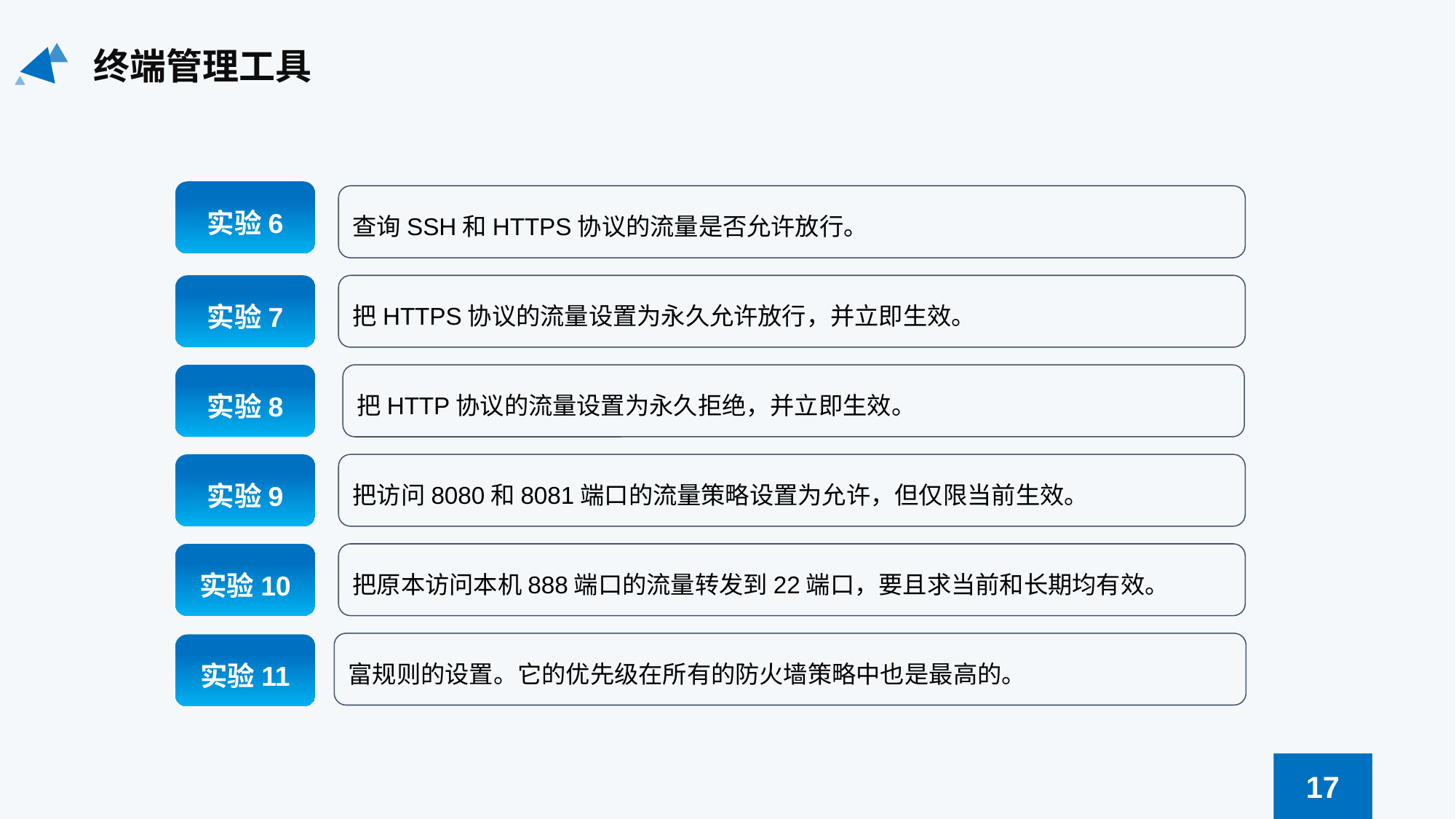

终端管理工具

实验6
查询SSH和HTTPS协议的流量是否允许放行。
实验7
把HTTPS协议的流量设置为永久允许放行，并立即生效。
实验8
把HTTP协议的流量设置为永久拒绝，并立即生效。
实验9
把访问8080和8081端口的流量策略设置为允许，但仅限当前生效。
实验10
把原本访问本机888端口的流量转发到22端口，要且求当前和长期均有效。
富规则的设置。它的优先级在所有的防火墙策略中也是最高的。
实验11

17